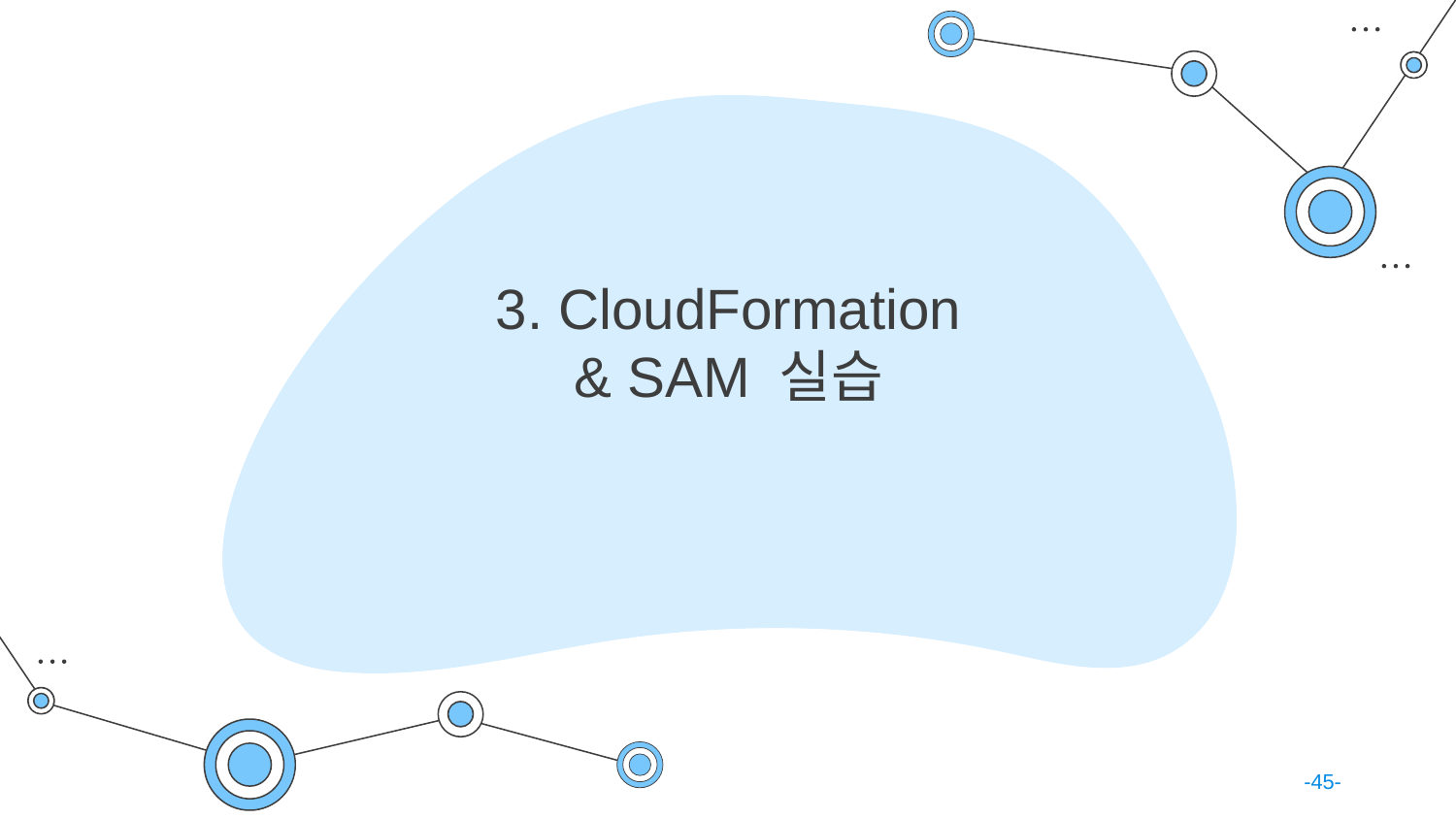

# 3. CloudFormation & SAM 실습
-45-